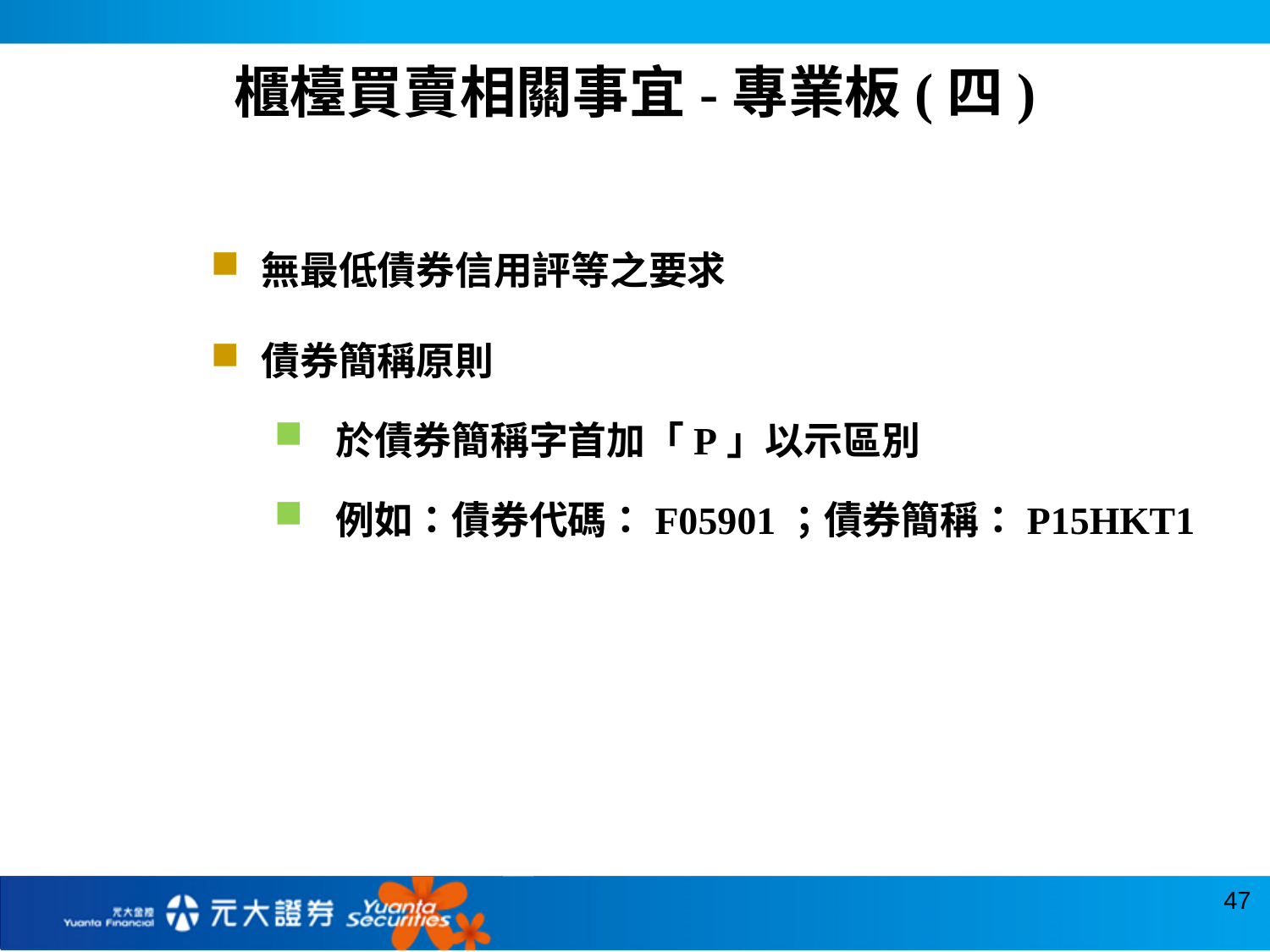

櫃檯買賣相關事宜-專業板(四)
無最低債券信用評等之要求
債券簡稱原則
於債券簡稱字首加「P」以示區別
例如：債券代碼：F05901；債券簡稱：P15HKT1